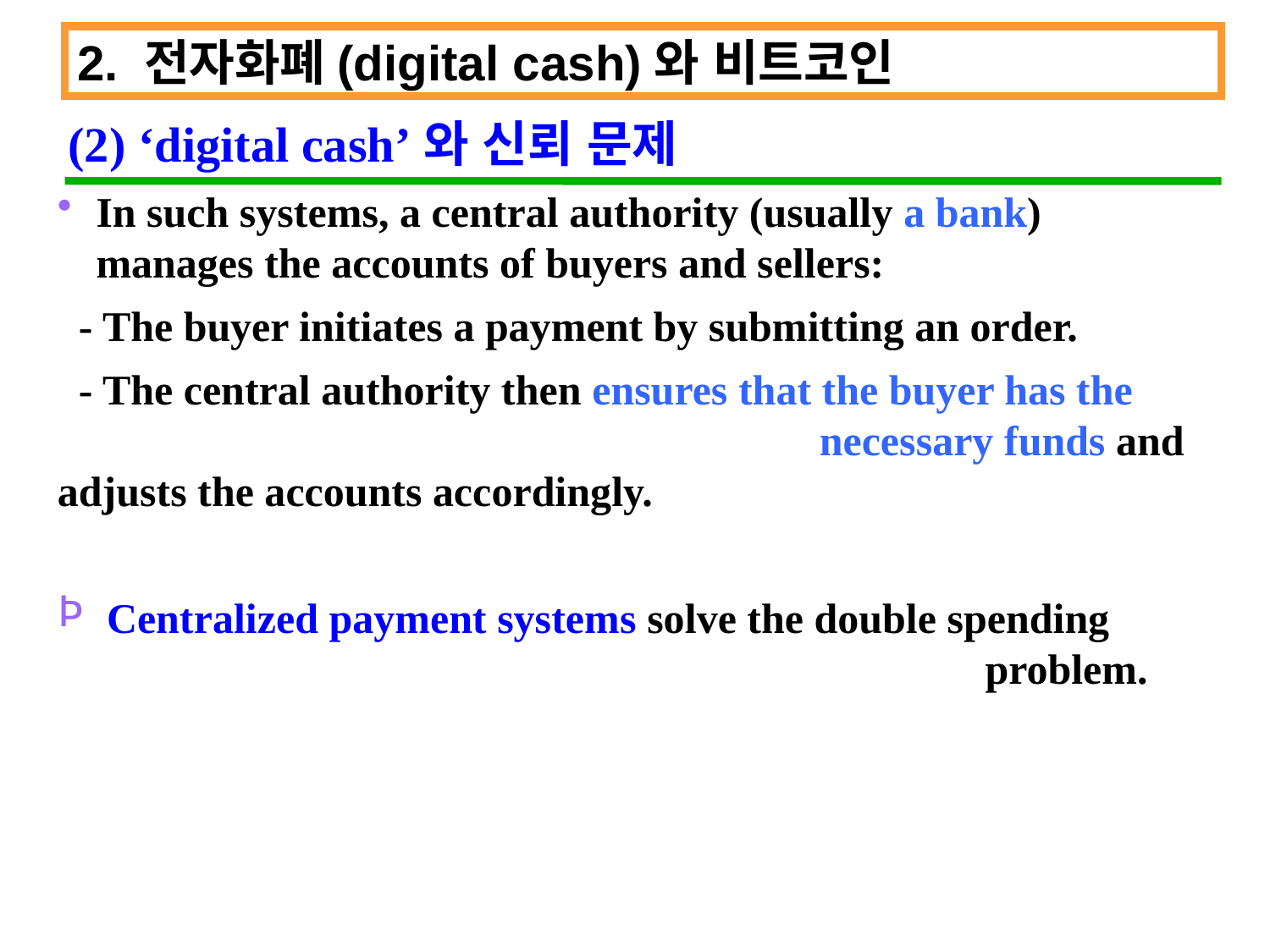

2. 전자화폐(digital cash)와 비트코인
 (2) ‘digital cash’와 신뢰 문제
In such systems, a central authority (usually a bank) manages the accounts of buyers and sellers:
  - The buyer initiates a payment by submitting an order.
  - The central authority then ensures that the buyer has the 							necessary funds and adjusts the accounts accordingly.

 Centralized payment systems solve the double spending  							problem.